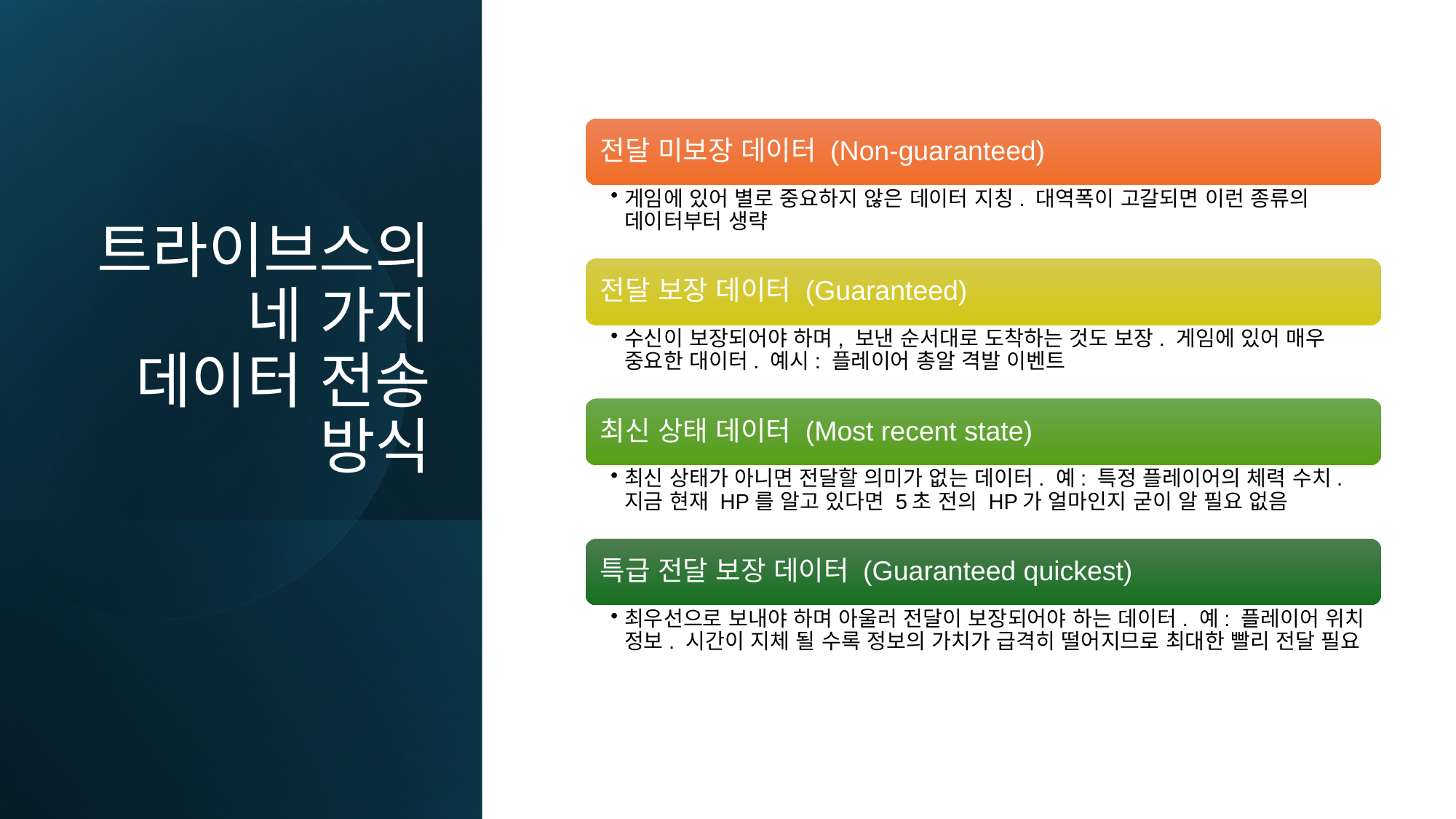

전달 미보장 데이터 (Non-guaranteed)
게임에 있어 별로 중요하지 않은 데이터 지칭. 대역폭이 고갈되면 이런 종류의 데이터부터 생략
전달 보장 데이터 (Guaranteed)
수신이 보장되어야 하며, 보낸 순서대로 도착하는 것도 보장. 게임에 있어 매우 중요한 대이터. 예시: 플레이어 총알 격발 이벤트
최신 상태 데이터 (Most recent state)
최신 상태가 아니면 전달할 의미가 없는 데이터. 예: 특정 플레이어의 체력 수치. 지금 현재 HP를 알고 있다면 5초 전의 HP가 얼마인지 굳이 알 필요 없음
특급 전달 보장 데이터 (Guaranteed quickest)
최우선으로 보내야 하며 아울러 전달이 보장되어야 하는 데이터. 예: 플레이어 위치 정보. 시간이 지체 될 수록 정보의 가치가 급격히 떨어지므로 최대한 빨리 전달 필요

# 트라이브스의 네 가지 데이터 전송 방식